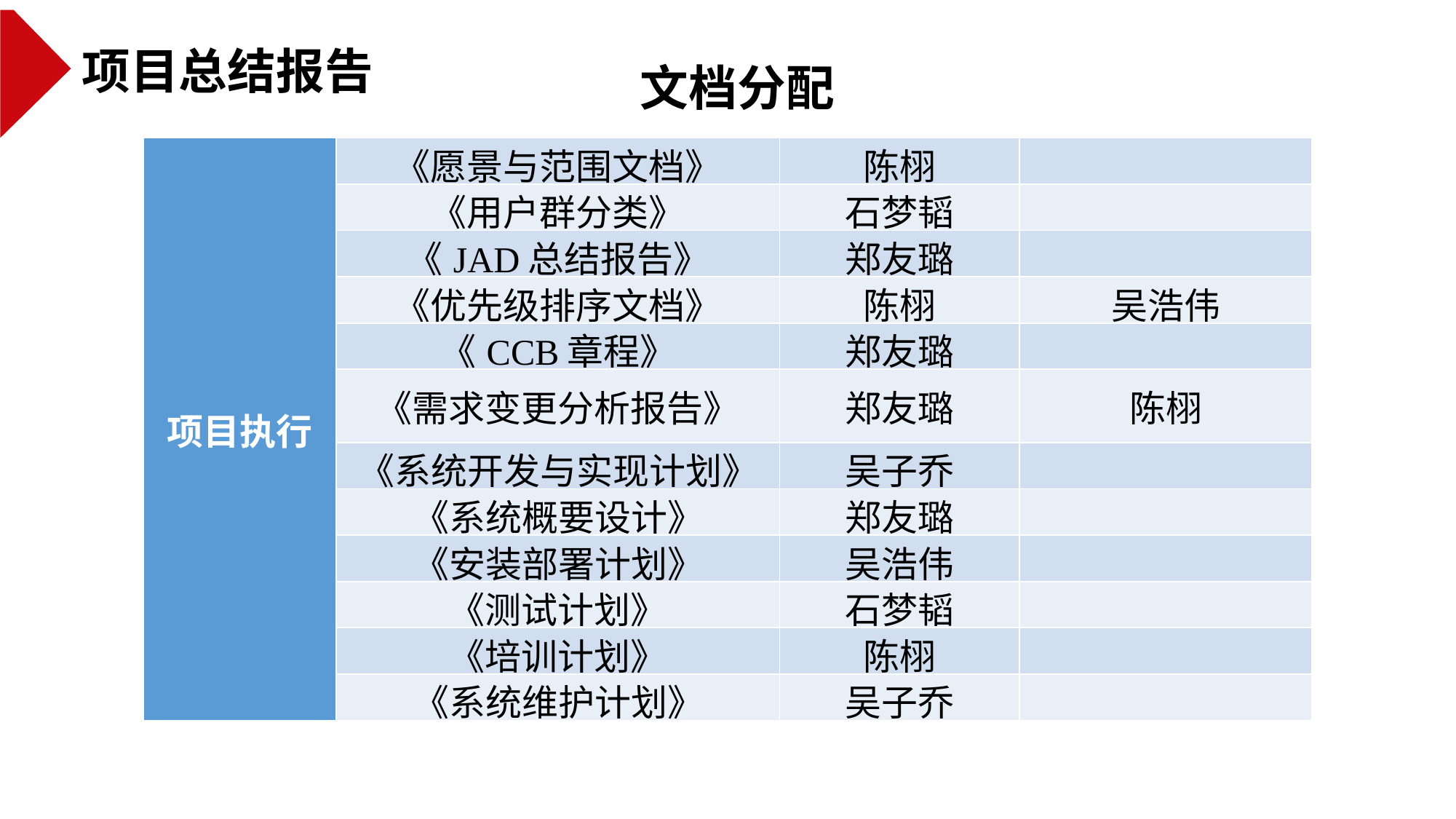

项目总结报告
文档分配
| 项目执行 | 《愿景与范围文档》 | 陈栩 |  |
| --- | --- | --- | --- |
|  | 《用户群分类》 | 石梦韬 |  |
|  | 《JAD总结报告》 | 郑友璐 |  |
|  | 《优先级排序文档》 | 陈栩 | 吴浩伟 |
|  | 《CCB章程》 | 郑友璐 |  |
|  | 《需求变更分析报告》 | 郑友璐 | 陈栩 |
|  | 《系统开发与实现计划》 | 吴子乔 |  |
|  | 《系统概要设计》 | 郑友璐 |  |
|  | 《安装部署计划》 | 吴浩伟 |  |
|  | 《测试计划》 | 石梦韬 |  |
|  | 《培训计划》 | 陈栩 |  |
|  | 《系统维护计划》 | 吴子乔 |  |